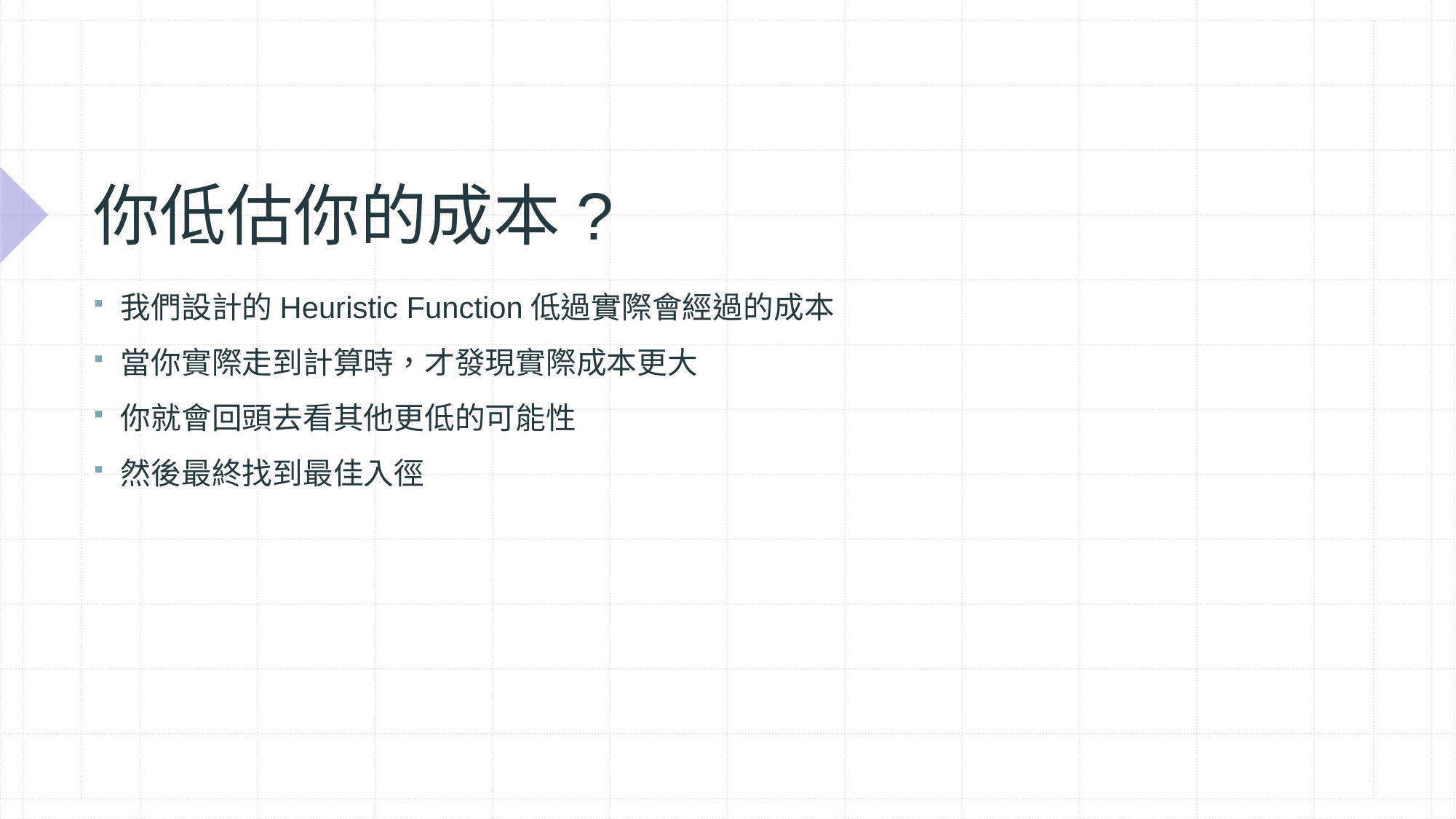

# 你低估你的成本?
我們設計的Heuristic Function低過實際會經過的成本
當你實際走到計算時，才發現實際成本更大
你就會回頭去看其他更低的可能性
然後最終找到最佳入徑